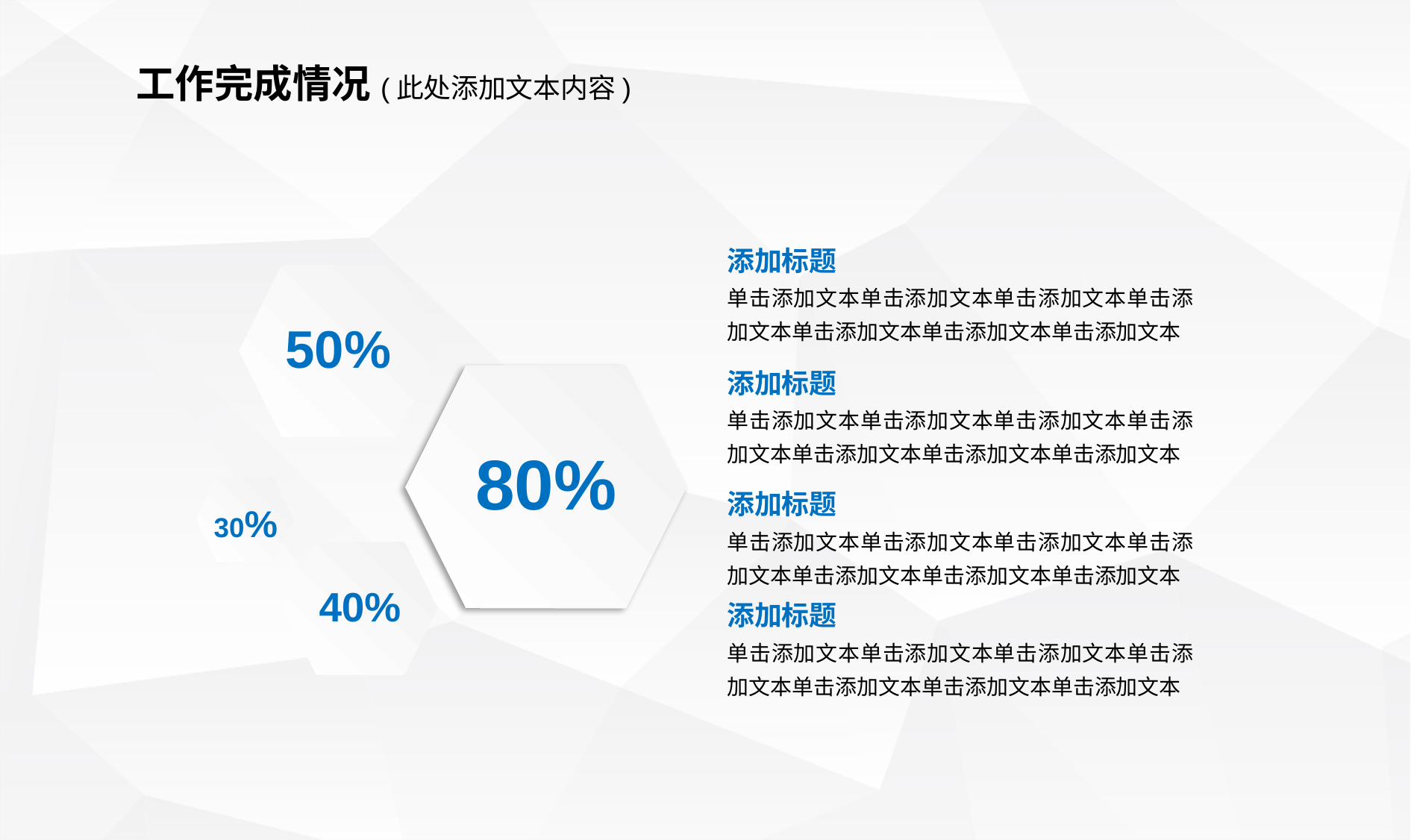

工作完成情况(此处添加文本内容)
添加标题
单击添加文本单击添加文本单击添加文本单击添加文本单击添加文本单击添加文本单击添加文本

50%
添加标题
单击添加文本单击添加文本单击添加文本单击添加文本单击添加文本单击添加文本单击添加文本

80%

30%
添加标题
单击添加文本单击添加文本单击添加文本单击添加文本单击添加文本单击添加文本单击添加文本

40%
添加标题
单击添加文本单击添加文本单击添加文本单击添加文本单击添加文本单击添加文本单击添加文本